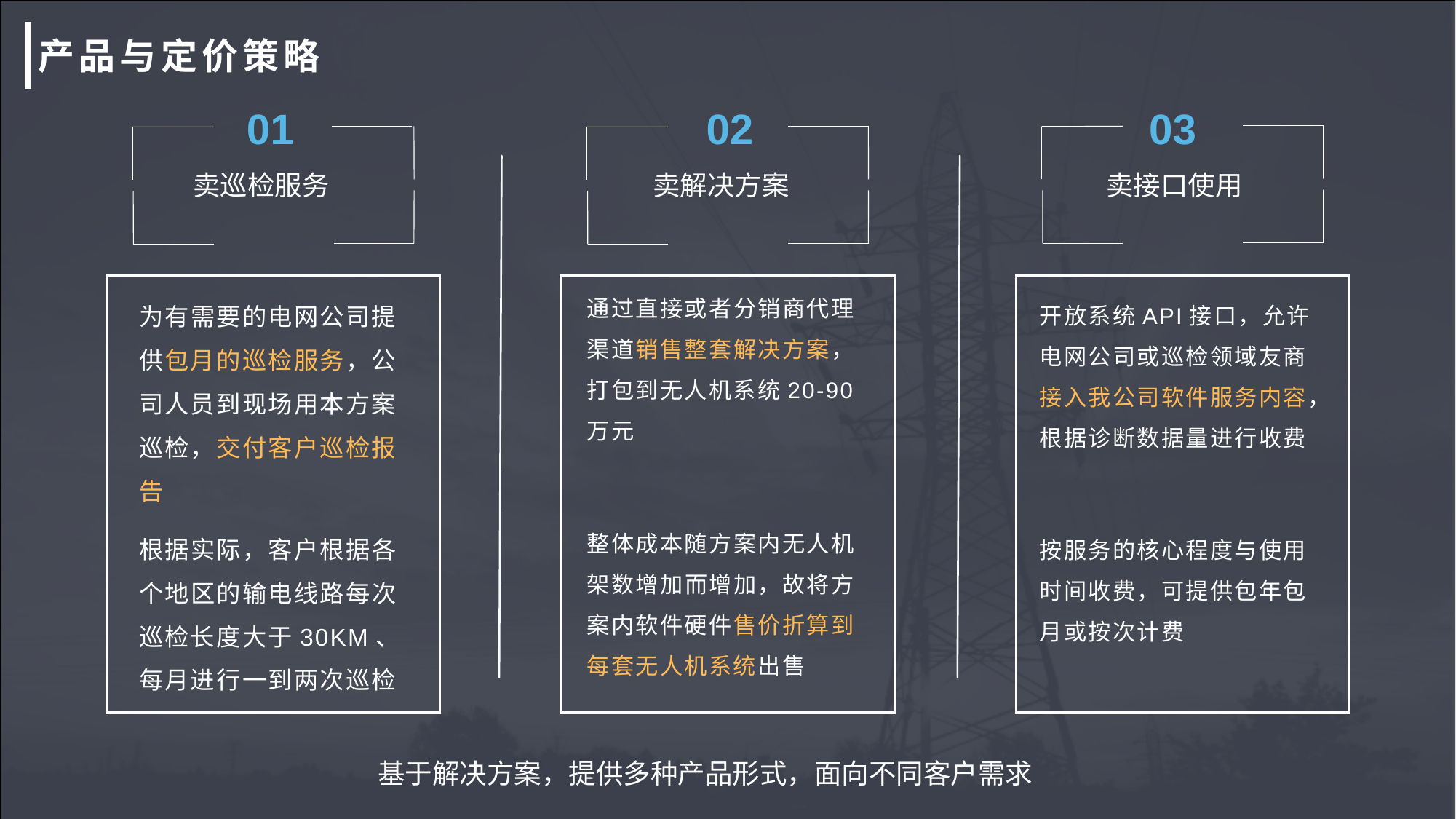

产品与定价策略
01
02
03
卖巡检服务
卖解决方案
卖接口使用
开放系统API接口，允许电网公司或巡检领域友商接入我公司软件服务内容，根据诊断数据量进行收费

按服务的核心程度与使用时间收费，可提供包年包月或按次计费
为有需要的电网公司提供包月的巡检服务，公司人员到现场用本方案巡检，交付客户巡检报告
根据实际，客户根据各个地区的输电线路每次巡检长度大于30KM、每月进行一到两次巡检

通过直接或者分销商代理渠道销售整套解决方案，打包到无人机系统20-90万元

整体成本随方案内无人机架数增加而增加，故将方案内软件硬件售价折算到每套无人机系统出售
基于解决方案，提供多种产品形式，面向不同客户需求